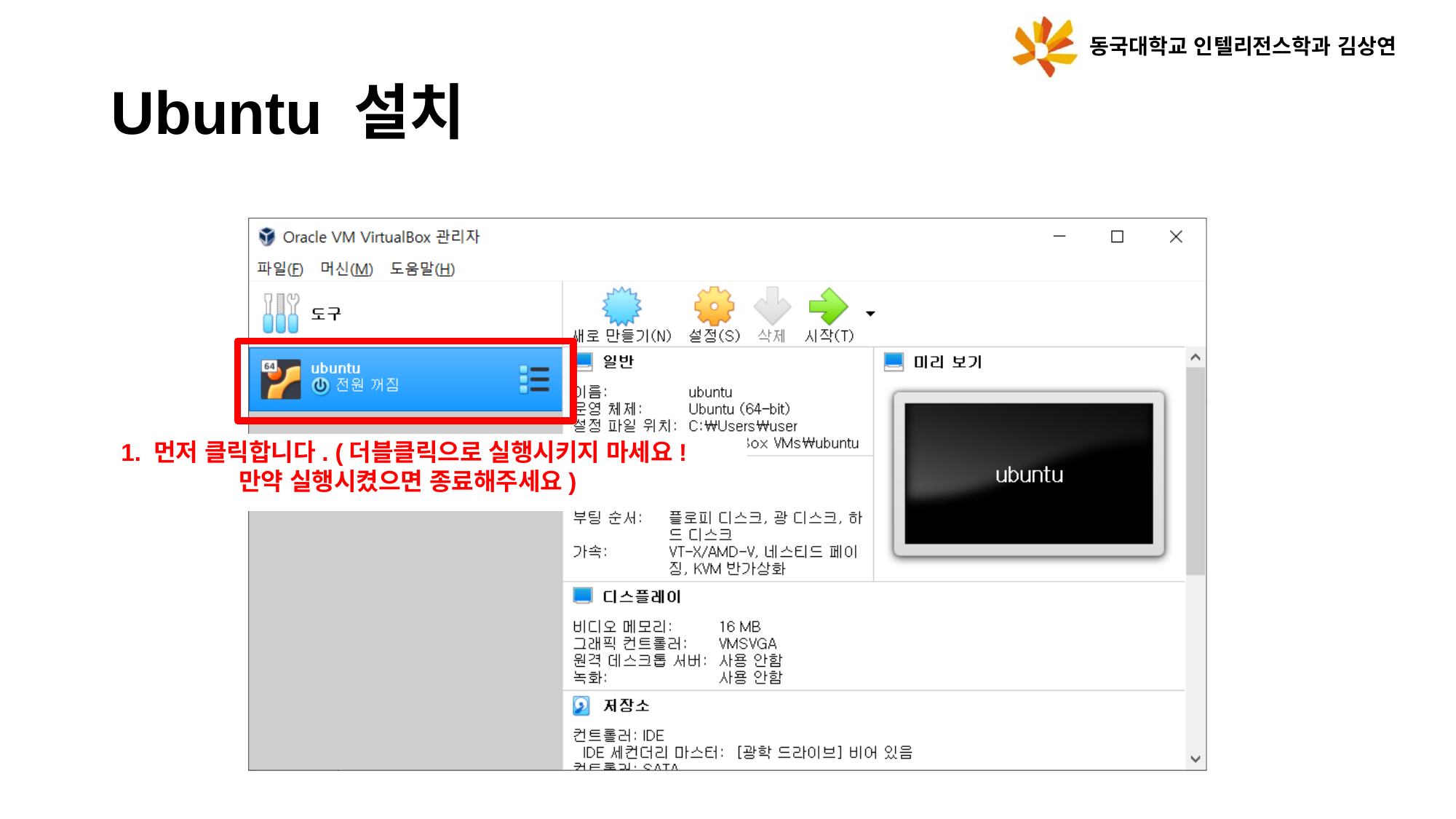

동국대학교 인텔리전스학과 김상연
# Ubuntu 설치

1. 먼저 클릭합니다. (더블클릭으로 실행시키지 마세요!  만약 실행시켰으면 종료해주세요)